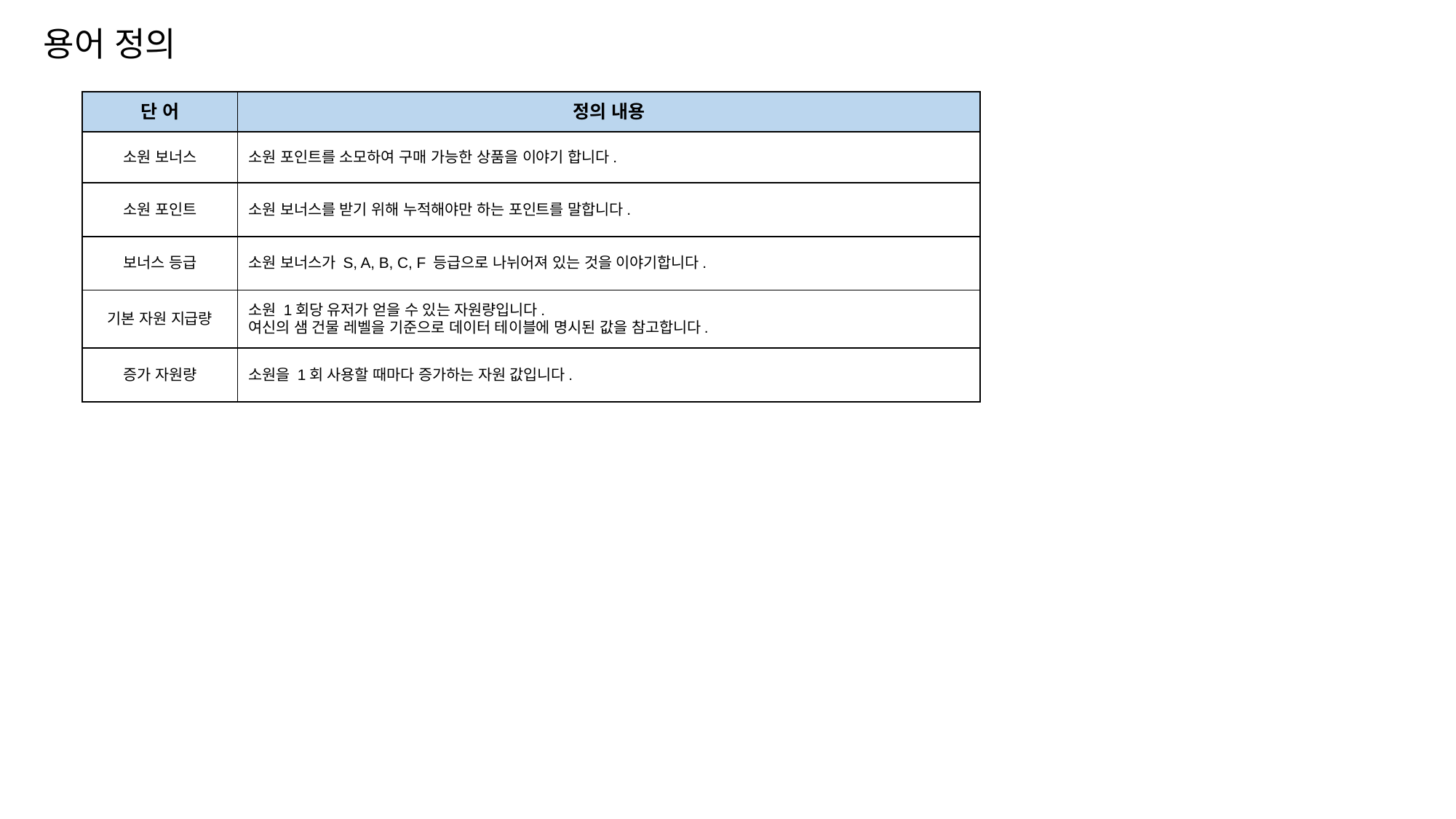

용어 정의
| 단 어 | 정의 내용 |
| --- | --- |
| 소원 보너스 | 소원 포인트를 소모하여 구매 가능한 상품을 이야기 합니다. |
| 소원 포인트 | 소원 보너스를 받기 위해 누적해야만 하는 포인트를 말합니다. |
| 보너스 등급 | 소원 보너스가 S, A, B, C, F 등급으로 나뉘어져 있는 것을 이야기합니다. |
| 기본 자원 지급량 | 소원 1회당 유저가 얻을 수 있는 자원량입니다. 여신의 샘 건물 레벨을 기준으로 데이터 테이블에 명시된 값을 참고합니다. |
| 증가 자원량 | 소원을 1회 사용할 때마다 증가하는 자원 값입니다. |